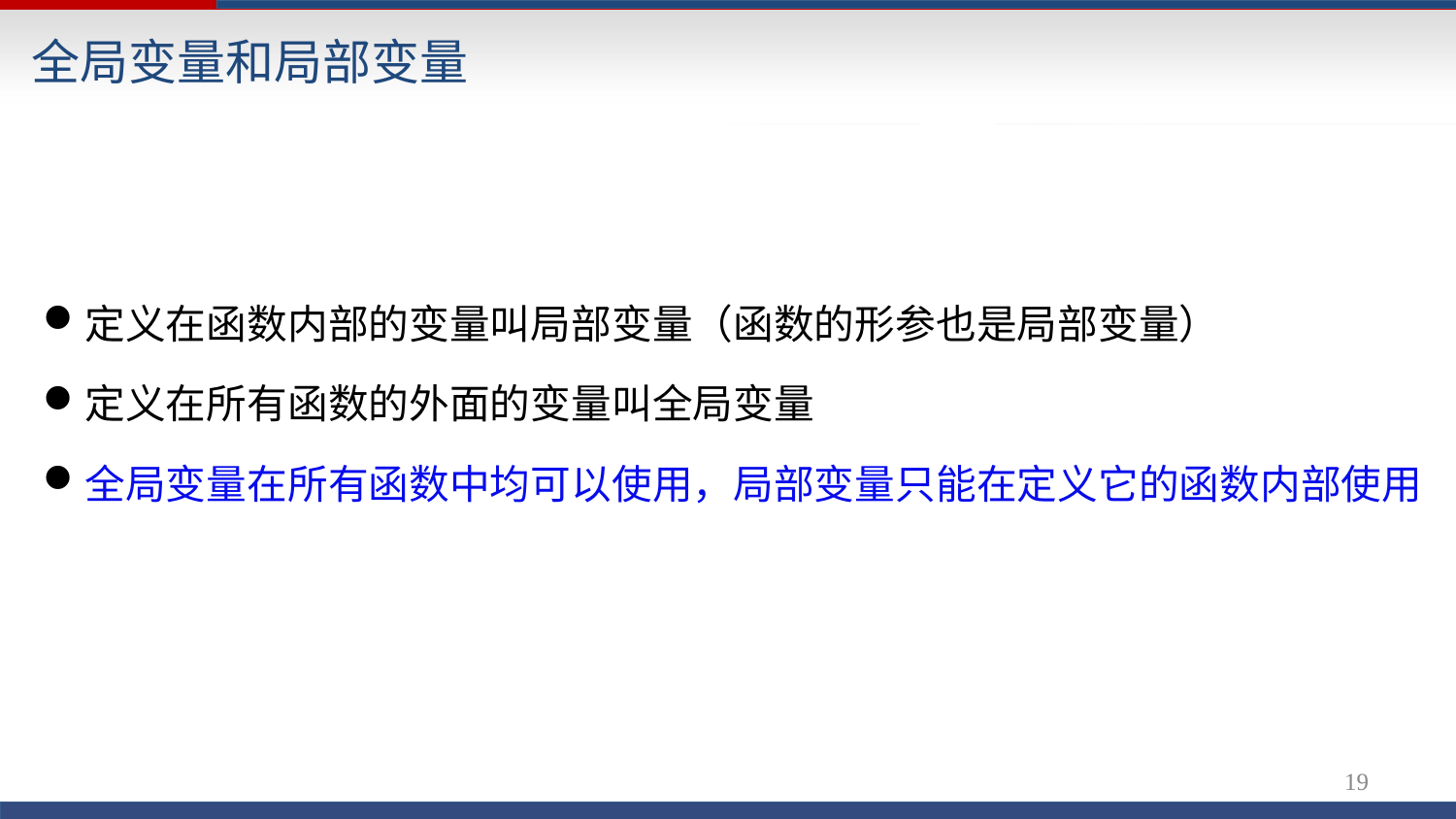

# 全局变量和局部变量
定义在函数内部的变量叫局部变量（函数的形参也是局部变量）

定义在所有函数的外面的变量叫全局变量

全局变量在所有函数中均可以使用，局部变量只能在定义它的函数内部使用
19